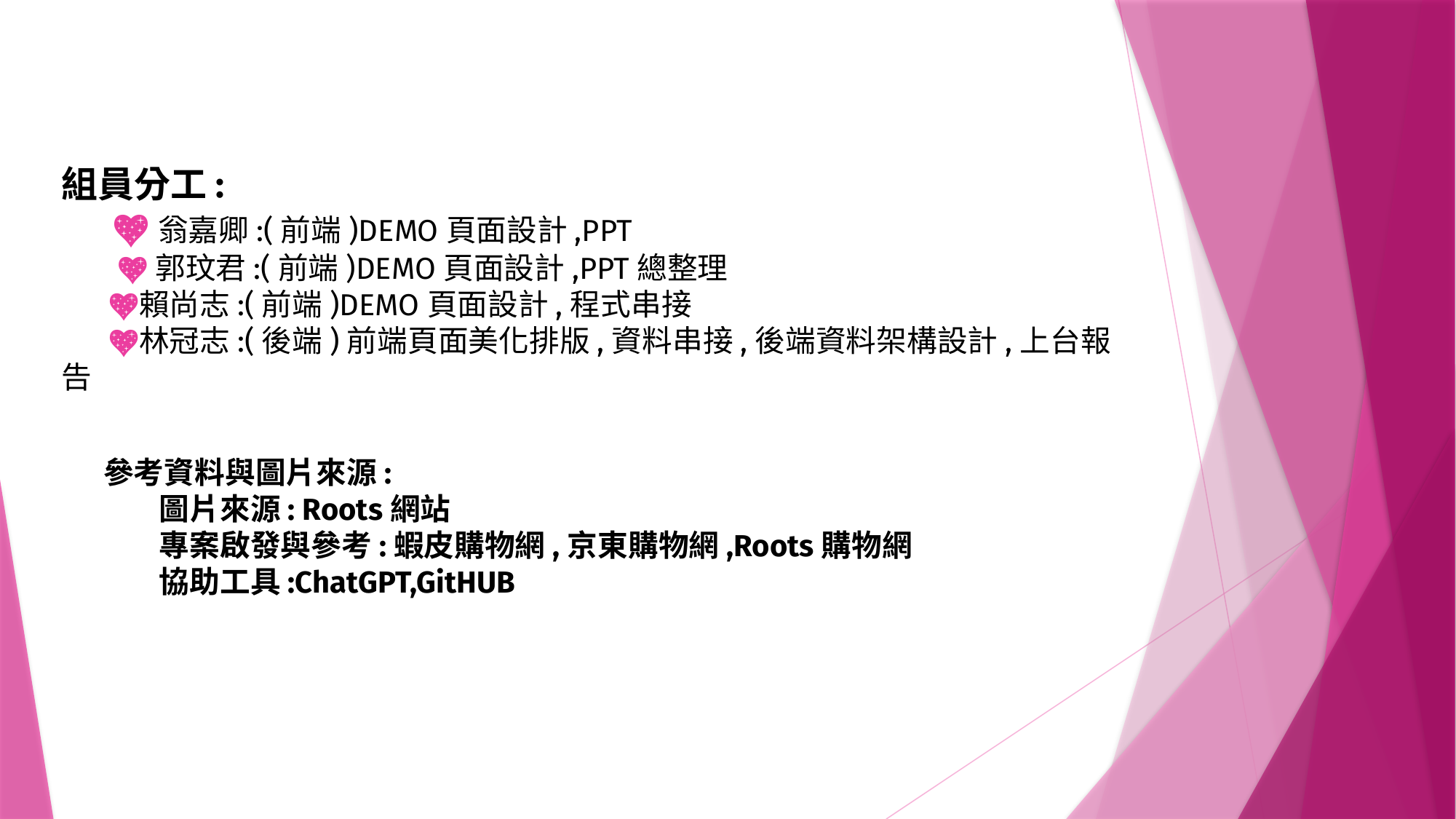

# 組員分工: 💖翁嘉卿:(前端)DEMO頁面設計,PPT 💖郭玟君:(前端)DEMO頁面設計,PPT總整理 💖賴尚志:(前端)DEMO頁面設計,程式串接 💖林冠志:(後端)前端頁面美化排版,資料串接,後端資料架構設計,上台報告
參考資料與圖片來源:
       圖片來源: Roots網站
       專案啟發與參考:蝦皮購物網,京東購物網,Roots購物網
       協助工具:ChatGPT,GitHUB